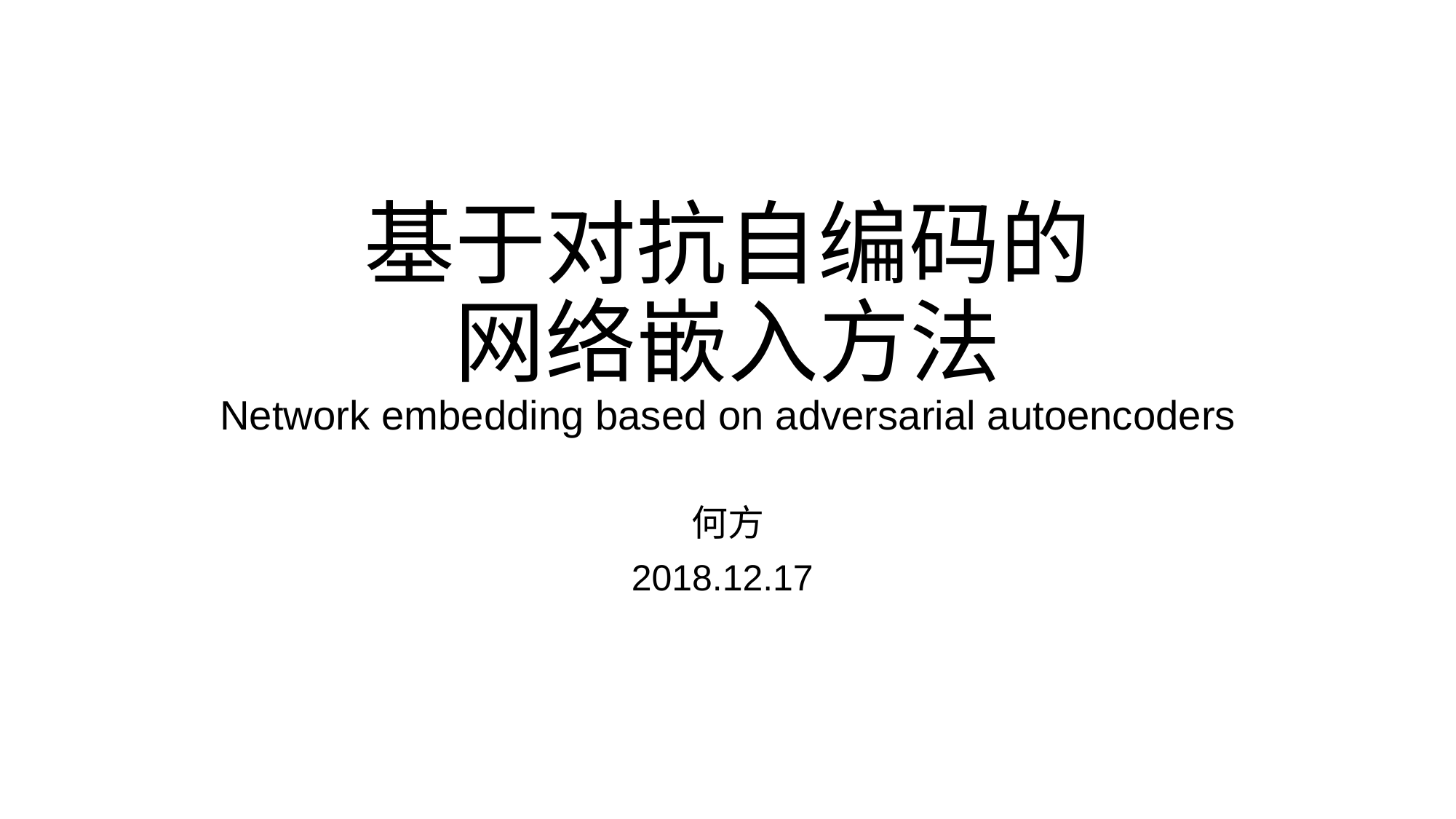

# 基于对抗自编码的 网络嵌入方法 Network embedding based on adversarial autoencoders
何方
2018.12.17